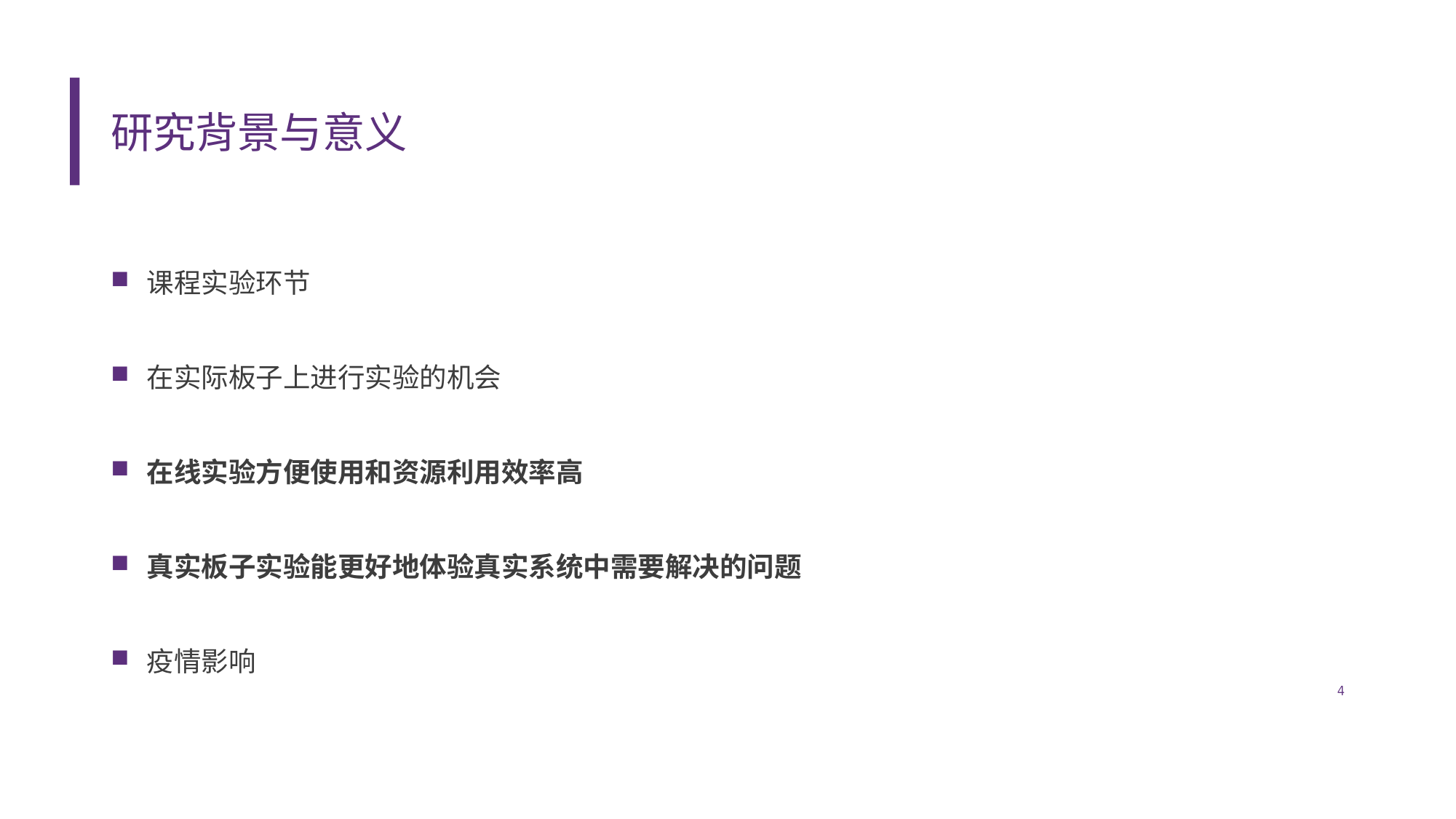

# 研究背景与意义
课程实验环节

在实际板子上进行实验的机会

在线实验方便使用和资源利用效率高

真实板子实验能更好地体验真实系统中需要解决的问题

疫情影响
4